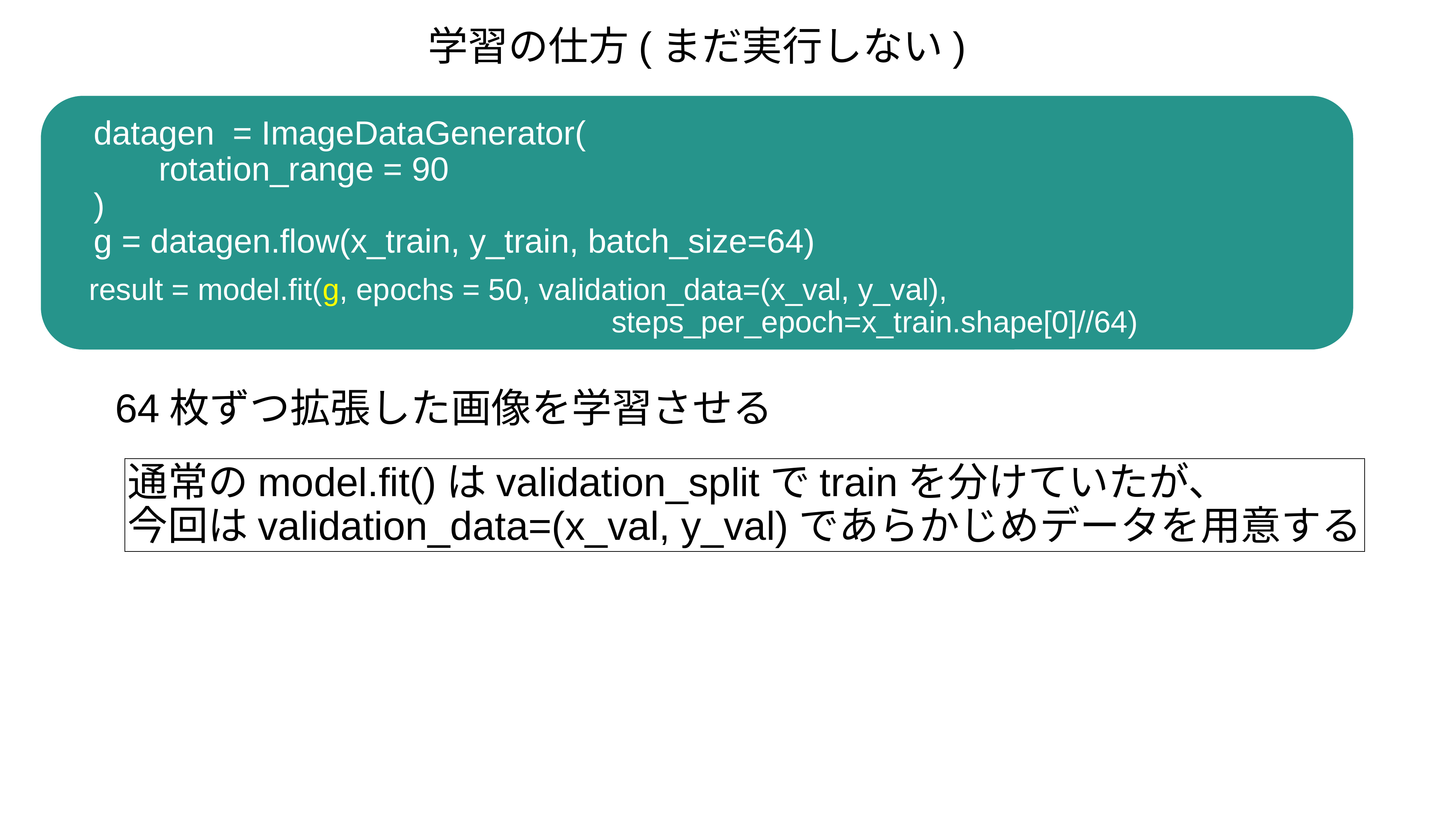

学習の仕方(まだ実行しない)

datagen  = ImageDataGenerator(
       rotation_range = 90
)
g = datagen.flow(x_train, y_train, batch_size=64)
result = model.fit(g, epochs = 50, validation_data=(x_val, y_val),
　　　　　　　　　　　　　　　　　steps_per_epoch=x_train.shape[0]//64)
64枚ずつ拡張した画像を学習させる
通常のmodel.fit()はvalidation_splitでtrainを分けていたが、
今回はvalidation_data=(x_val, y_val)であらかじめデータを用意する